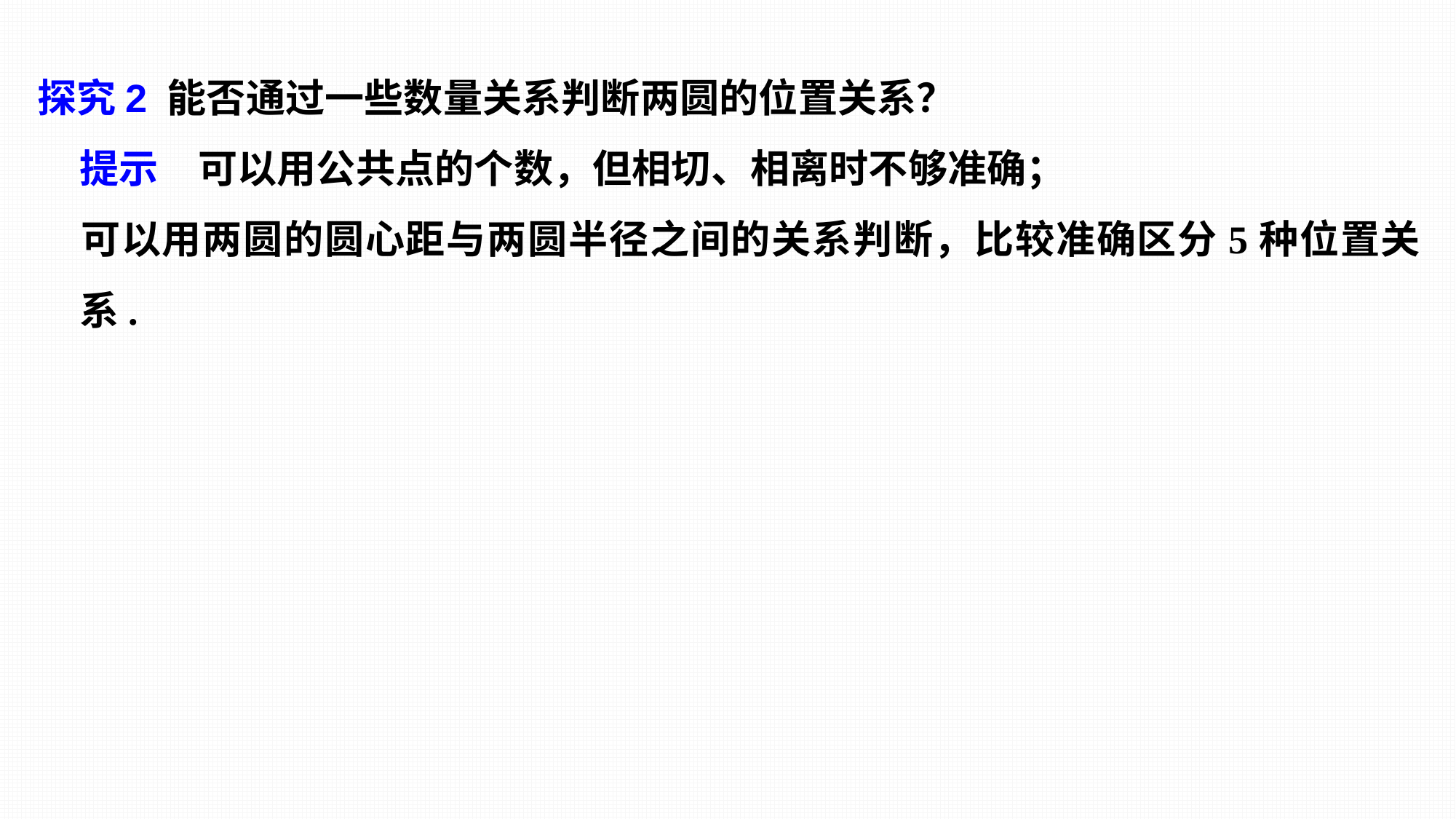

探究2 能否通过一些数量关系判断两圆的位置关系？
	提示　可以用公共点的个数，但相切、相离时不够准确；
	可以用两圆的圆心距与两圆半径之间的关系判断，比较准确区分5种位置关系.